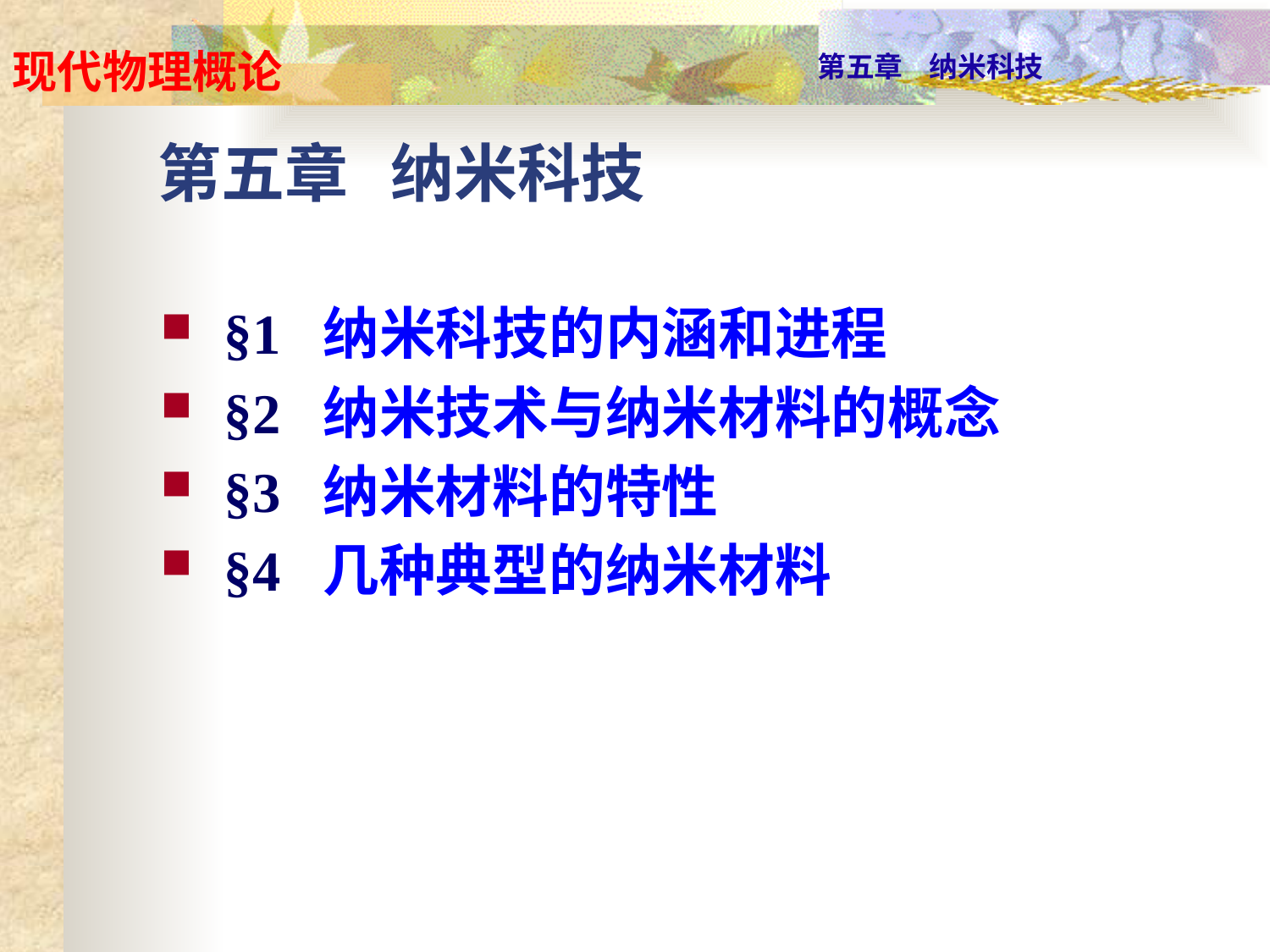

# 第五章   纳米科技
§1  纳米科技的内涵和进程
§2  纳米技术与纳米材料的概念
§3  纳米材料的特性
§4  几种典型的纳米材料